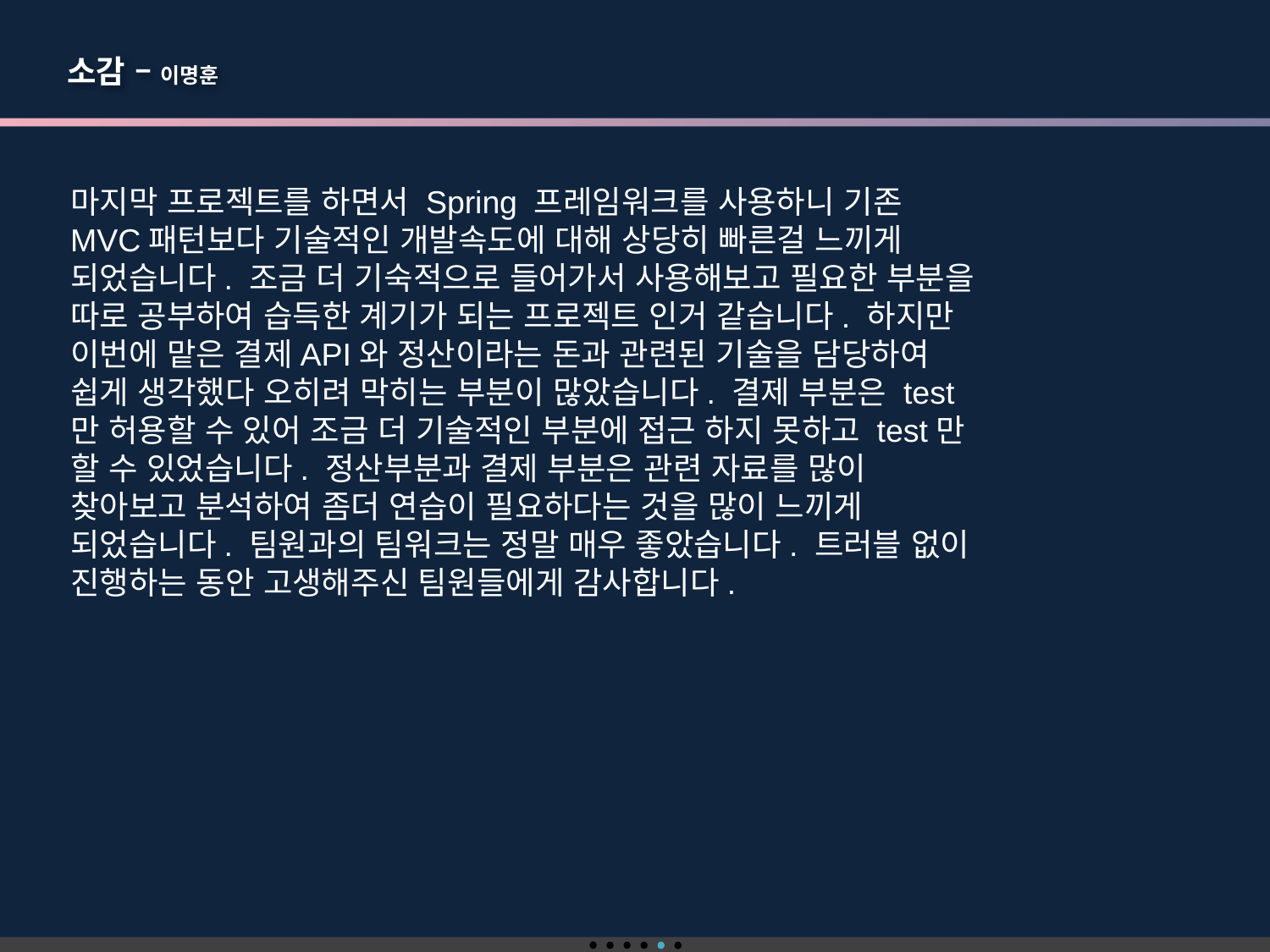

소감 – 이명훈
마지막 프로젝트를 하면서 Spring 프레임워크를 사용하니 기존 MVC패턴보다 기술적인 개발속도에 대해 상당히 빠른걸 느끼게 되었습니다. 조금 더 기숙적으로 들어가서 사용해보고 필요한 부분을 따로 공부하여 습득한 계기가 되는 프로젝트 인거 같습니다. 하지만 이번에 맡은 결제API와 정산이라는 돈과 관련된 기술을 담당하여 쉽게 생각했다 오히려 막히는 부분이 많았습니다. 결제 부분은 test만 허용할 수 있어 조금 더 기술적인 부분에 접근 하지 못하고 test만 할 수 있었습니다. 정산부분과 결제 부분은 관련 자료를 많이 찾아보고 분석하여 좀더 연습이 필요하다는 것을 많이 느끼게 되었습니다. 팀원과의 팀워크는 정말 매우 좋았습니다. 트러블 없이 진행하는 동안 고생해주신 팀원들에게 감사합니다.